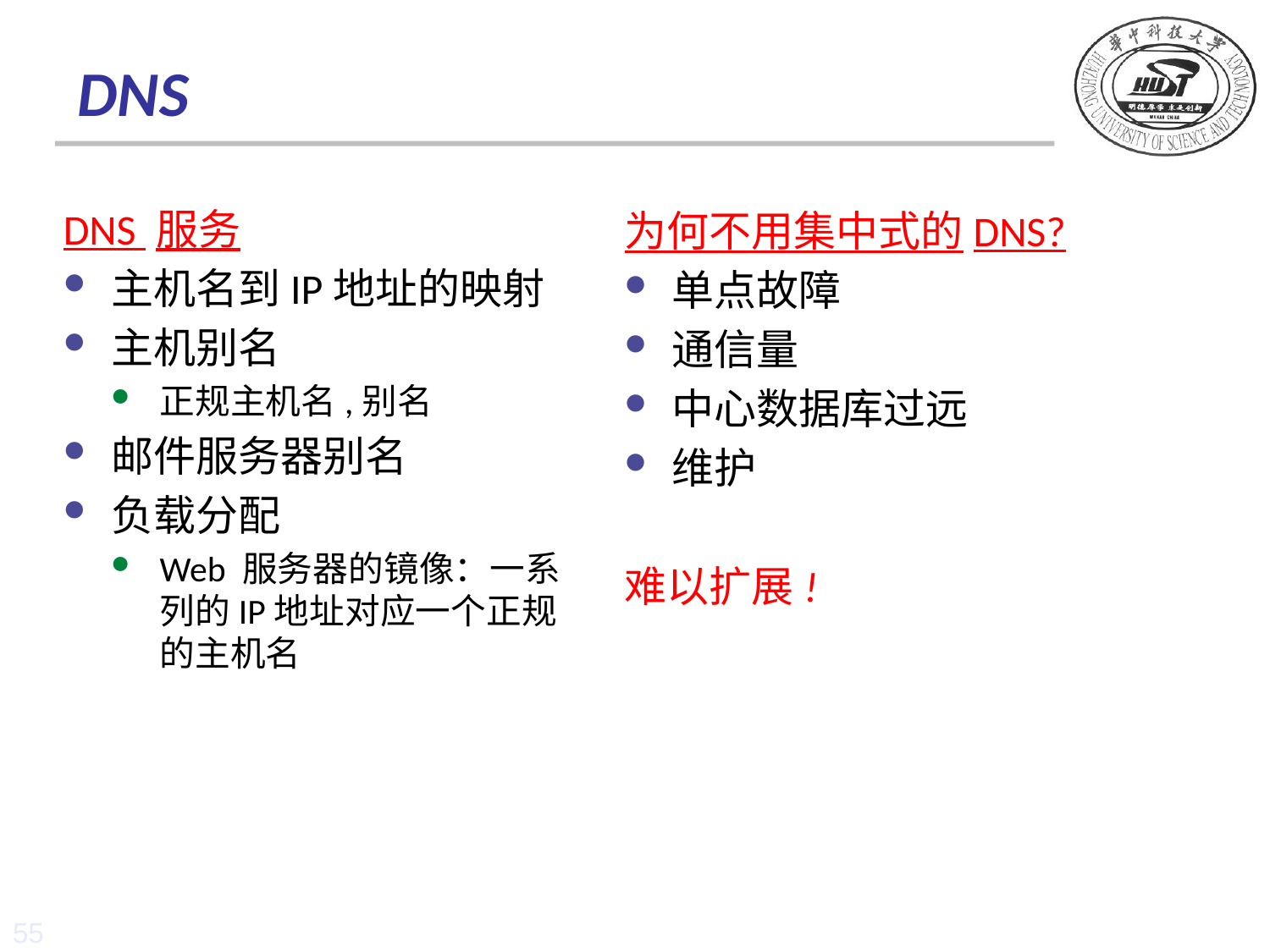

# DNS
DNS 服务
主机名到IP地址的映射
主机别名
正规主机名,别名
邮件服务器别名
负载分配
Web 服务器的镜像：一系列的IP地址对应一个正规的主机名
为何不用集中式的DNS?
单点故障
通信量
中心数据库过远
维护

难以扩展!
55